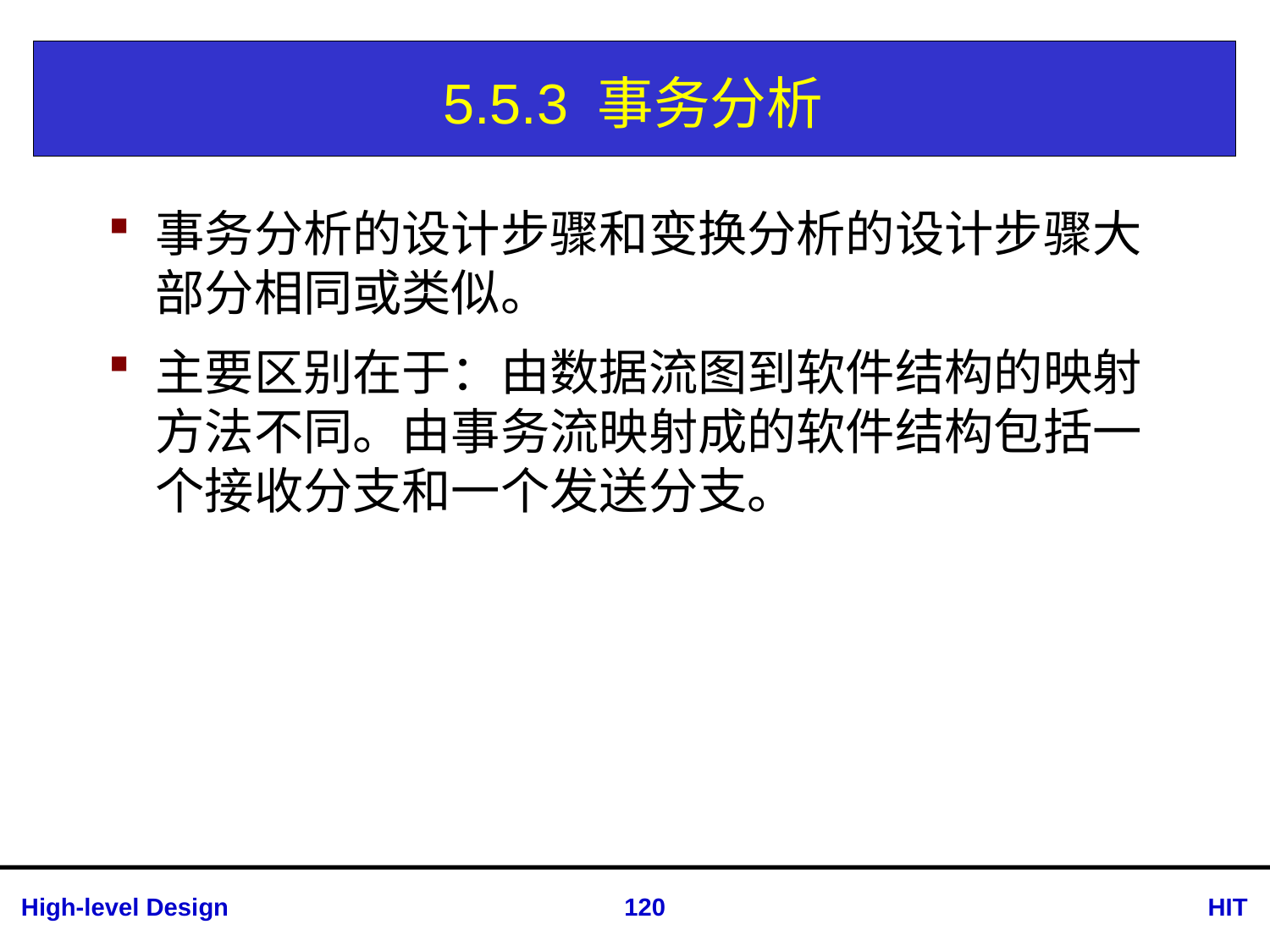

# 5.5.3 事务分析
事务分析的设计步骤和变换分析的设计步骤大部分相同或类似。
主要区别在于：由数据流图到软件结构的映射方法不同。由事务流映射成的软件结构包括一个接收分支和一个发送分支。